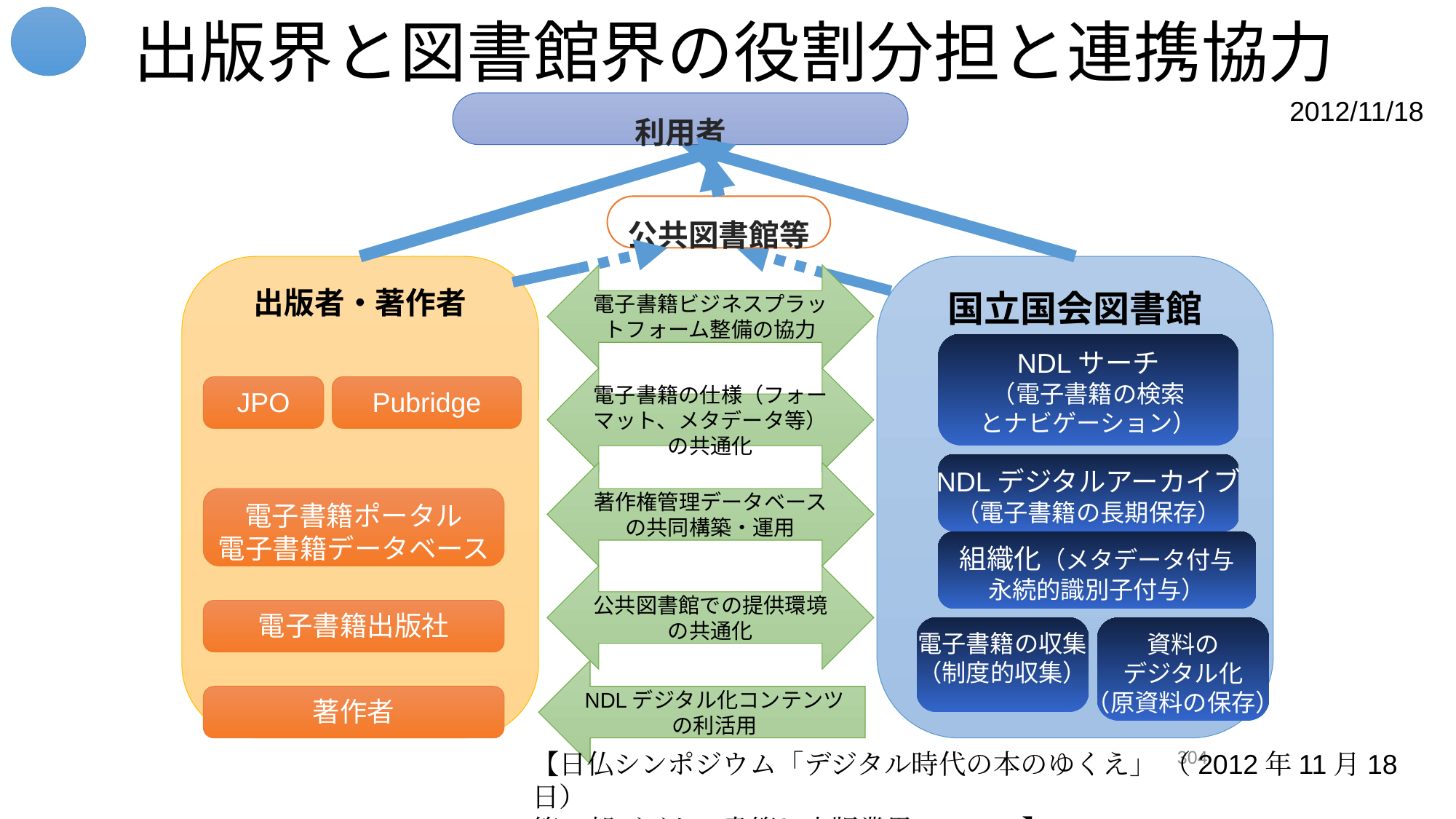

# 出版界と図書館界の役割分担と連携協力

2012/11/18
利用者
公共図書館等
出版者・著作者
国立国会図書館
電子書籍ビジネスプラットフォーム整備の協力
NDLサーチ
（電子書籍の検索
とナビゲーション）
電子書籍の仕様（フォーマット、メタデータ等）の共通化
JPO
Pubridge
NDLデジタルアーカイブ
（電子書籍の長期保存）
著作権管理データベースの共同構築・運用
電子書籍ポータル
電子書籍データベース
組織化（メタデータ付与
永続的識別子付与）
公共図書館での提供環境の共通化
電子書籍出版社
電子書籍の収集
（制度的収集）
資料の
デジタル化
（原資料の保存）
NDLデジタル化コンテンツの利活用
著作者

304
【日仏シンポジウム「デジタル時代の本のゆくえ」 （2012年11月18日）
第2部デジタル書籍と出版業界について】